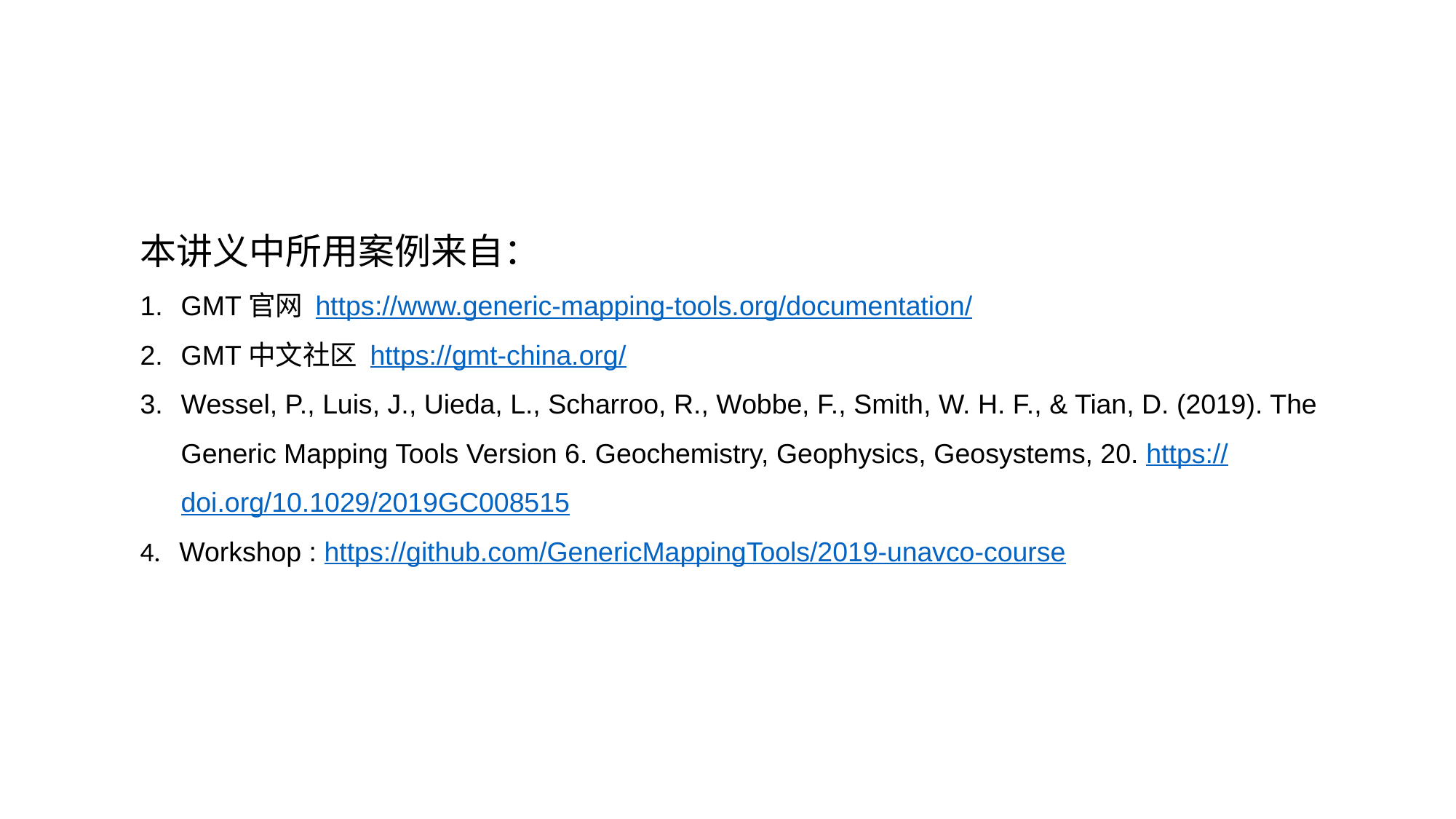

本讲义中所用案例来自：
GMT官网 https://www.generic-mapping-tools.org/documentation/
GMT中文社区 https://gmt-china.org/
Wessel, P., Luis, J., Uieda, L., Scharroo, R., Wobbe, F., Smith, W. H. F., & Tian, D. (2019). The Generic Mapping Tools Version 6. Geochemistry, Geophysics, Geosystems, 20. https://doi.org/10.1029/2019GC008515
4.   Workshop : https://github.com/GenericMappingTools/2019-unavco-course